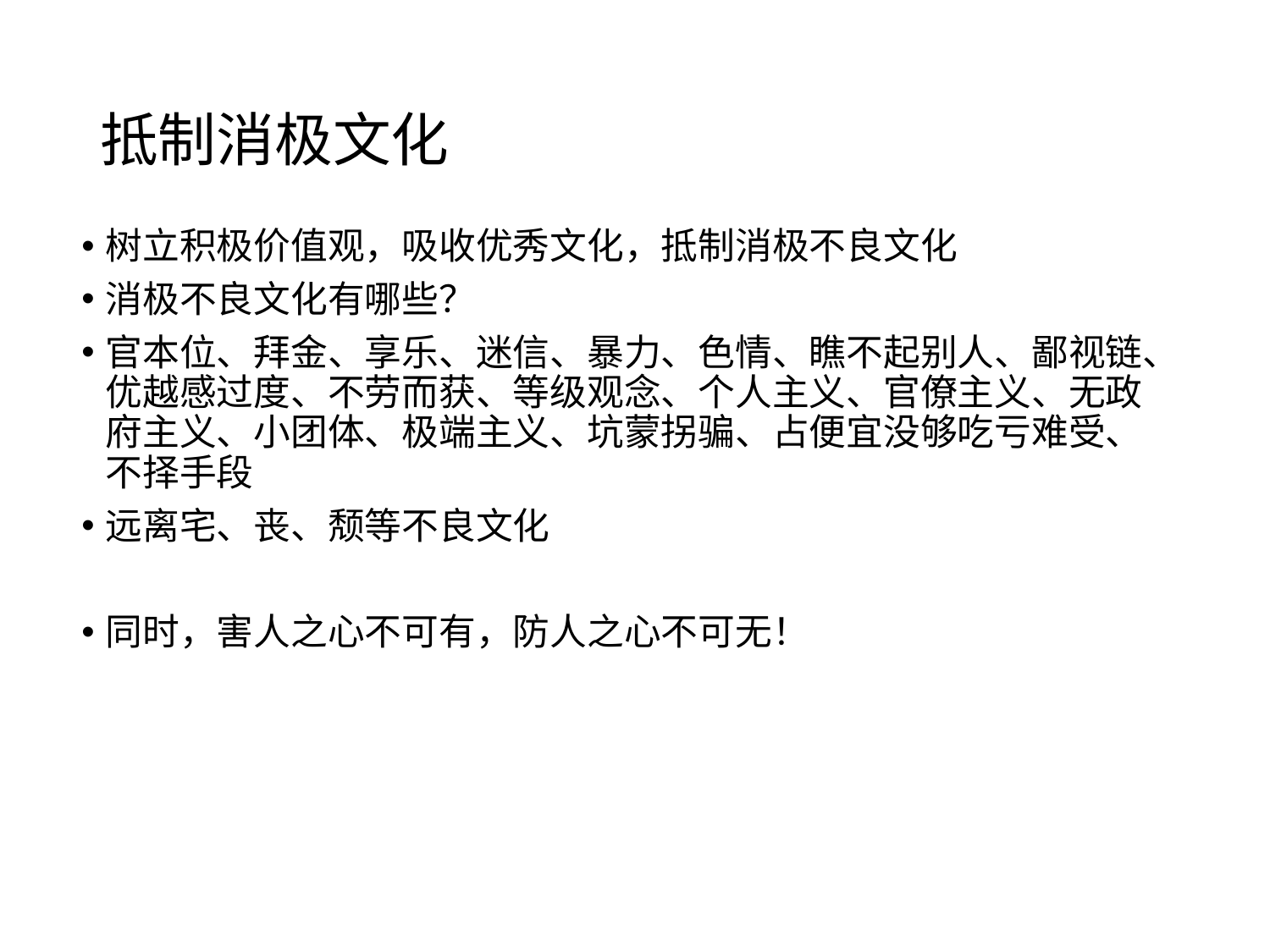

# 抵制消极文化
树立积极价值观，吸收优秀文化，抵制消极不良文化
消极不良文化有哪些？
官本位、拜金、享乐、迷信、暴力、色情、瞧不起别人、鄙视链、优越感过度、不劳而获、等级观念、个人主义、官僚主义、无政府主义、小团体、极端主义、坑蒙拐骗、占便宜没够吃亏难受、不择手段
远离宅、丧、颓等不良文化

同时，害人之心不可有，防人之心不可无！